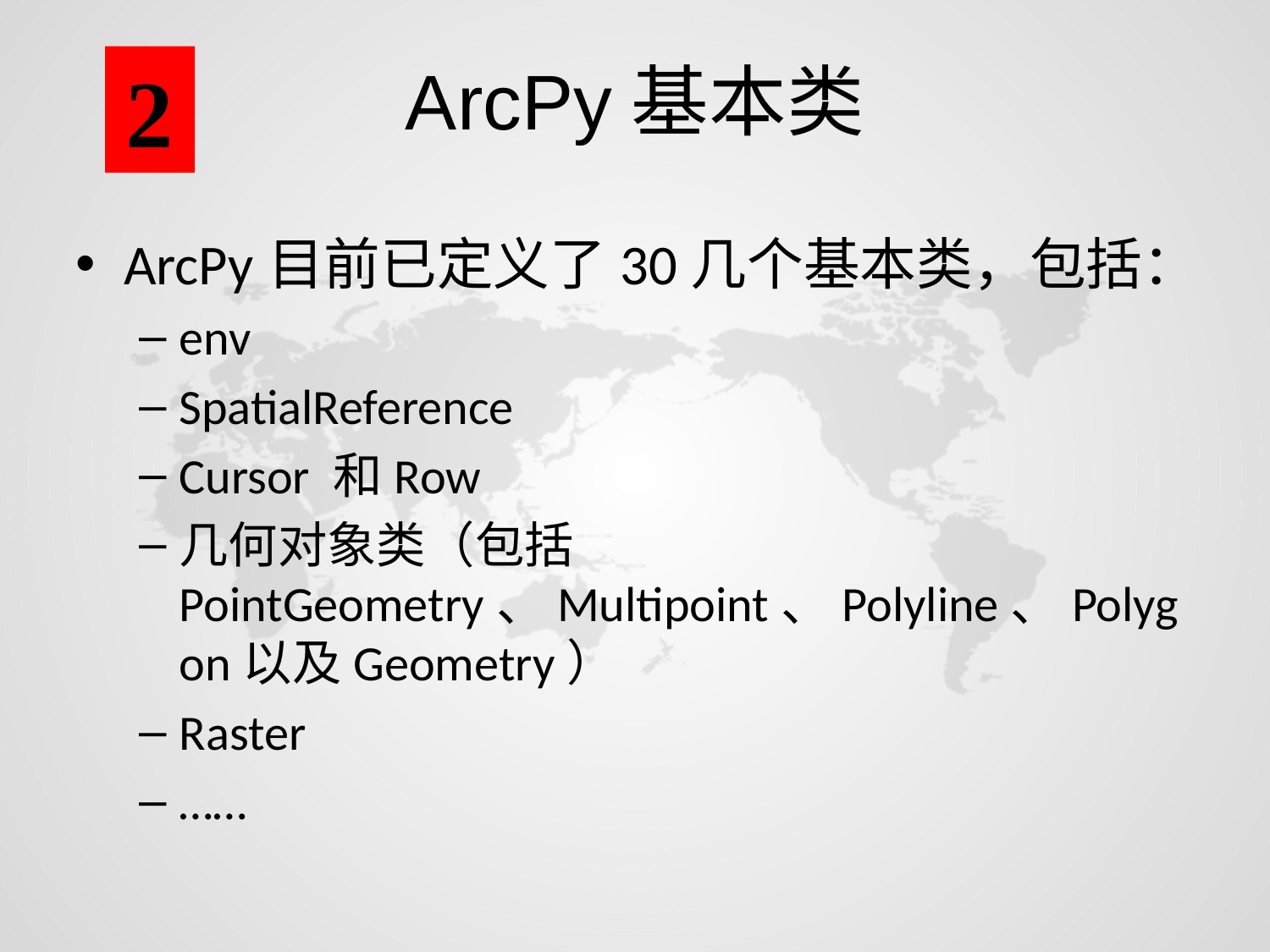

# ArcPy基本类
2
ArcPy目前已定义了30几个基本类，包括：
env
SpatialReference
Cursor 和Row
几何对象类（包括PointGeometry、Multipoint、Polyline、Polygon以及Geometry）
Raster
……